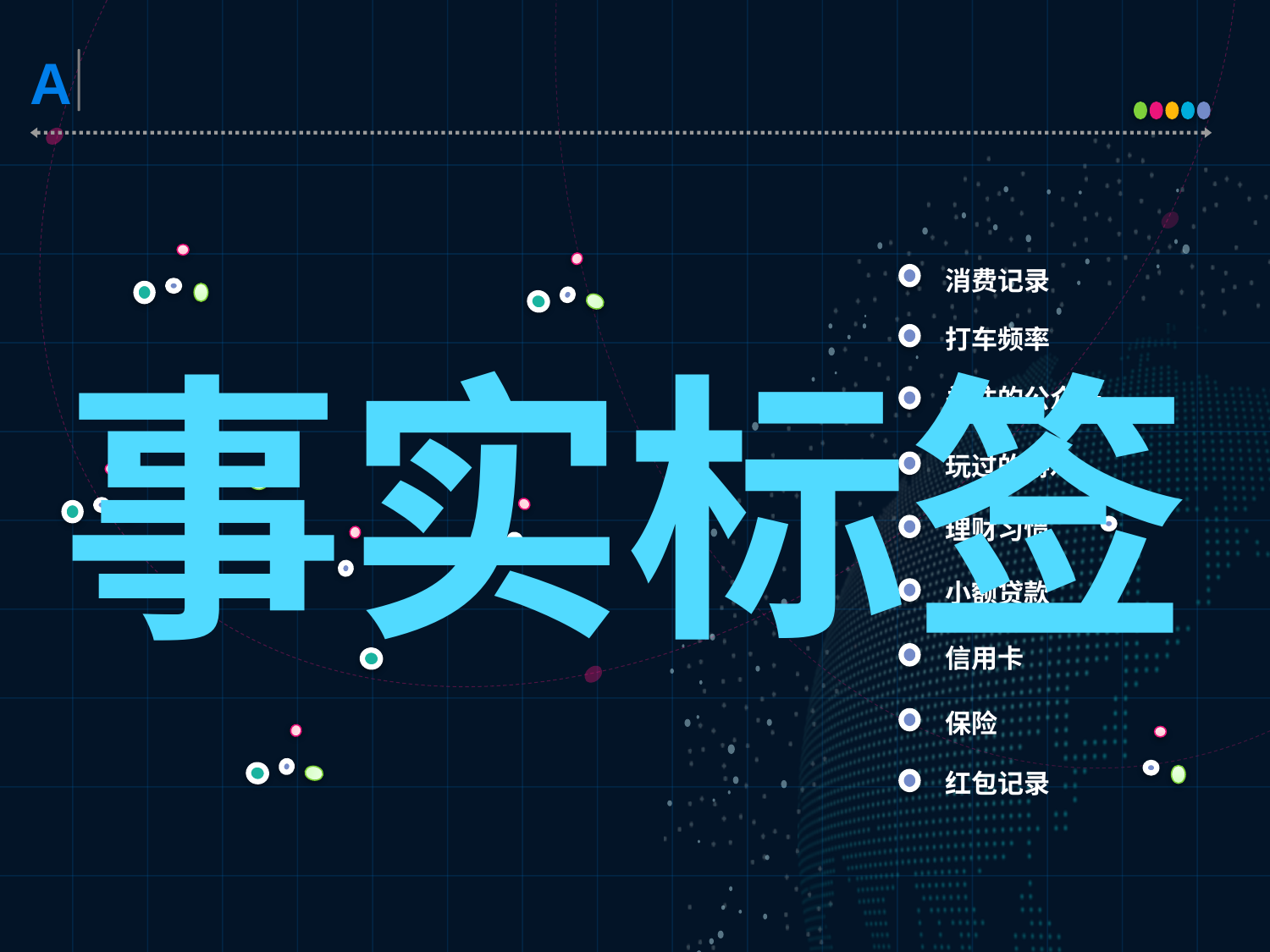

消费记录

打车频率
事实标签

关注的公众号

玩过的游戏

理财习惯

小额贷款

信用卡

保险

红包记录